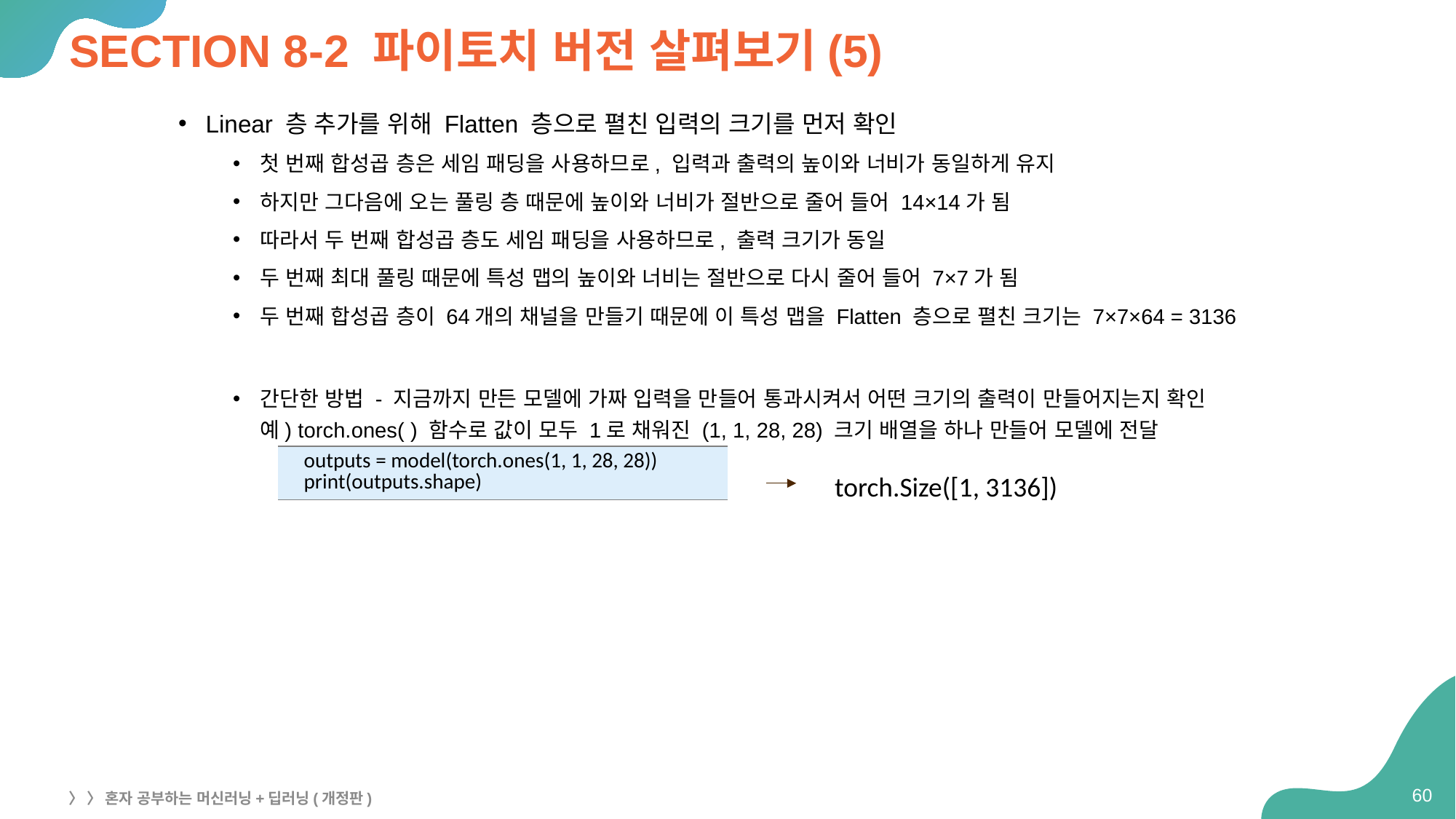

# SECTION 8-2 파이토치 버전 살펴보기(5)
Linear 층 추가를 위해 Flatten 층으로 펼친 입력의 크기를 먼저 확인
첫 번째 합성곱 층은 세임 패딩을 사용하므로, 입력과 출력의 높이와 너비가 동일하게 유지
하지만 그다음에 오는 풀링 층 때문에 높이와 너비가 절반으로 줄어 들어 14×14가 됨
따라서 두 번째 합성곱 층도 세임 패딩을 사용하므로, 출력 크기가 동일
두 번째 최대 풀링 때문에 특성 맵의 높이와 너비는 절반으로 다시 줄어 들어 7×7가 됨
두 번째 합성곱 층이 64개의 채널을 만들기 때문에 이 특성 맵을 Flatten 층으로 펼친 크기는 7×7×64 = 3136

간단한 방법 - 지금까지 만든 모델에 가짜 입력을 만들어 통과시켜서 어떤 크기의 출력이 만들어지는지 확인
예) torch.ones( ) 함수로 값이 모두 1로 채워진 (1, 1, 28, 28) 크기 배열을 하나 만들어 모델에 전달
| outputs = model(torch.ones(1, 1, 28, 28)) print(outputs.shape) |
| --- |
torch.Size([1, 3136])
60
〉 〉 혼자 공부하는 머신러닝+딥러닝(개정판)